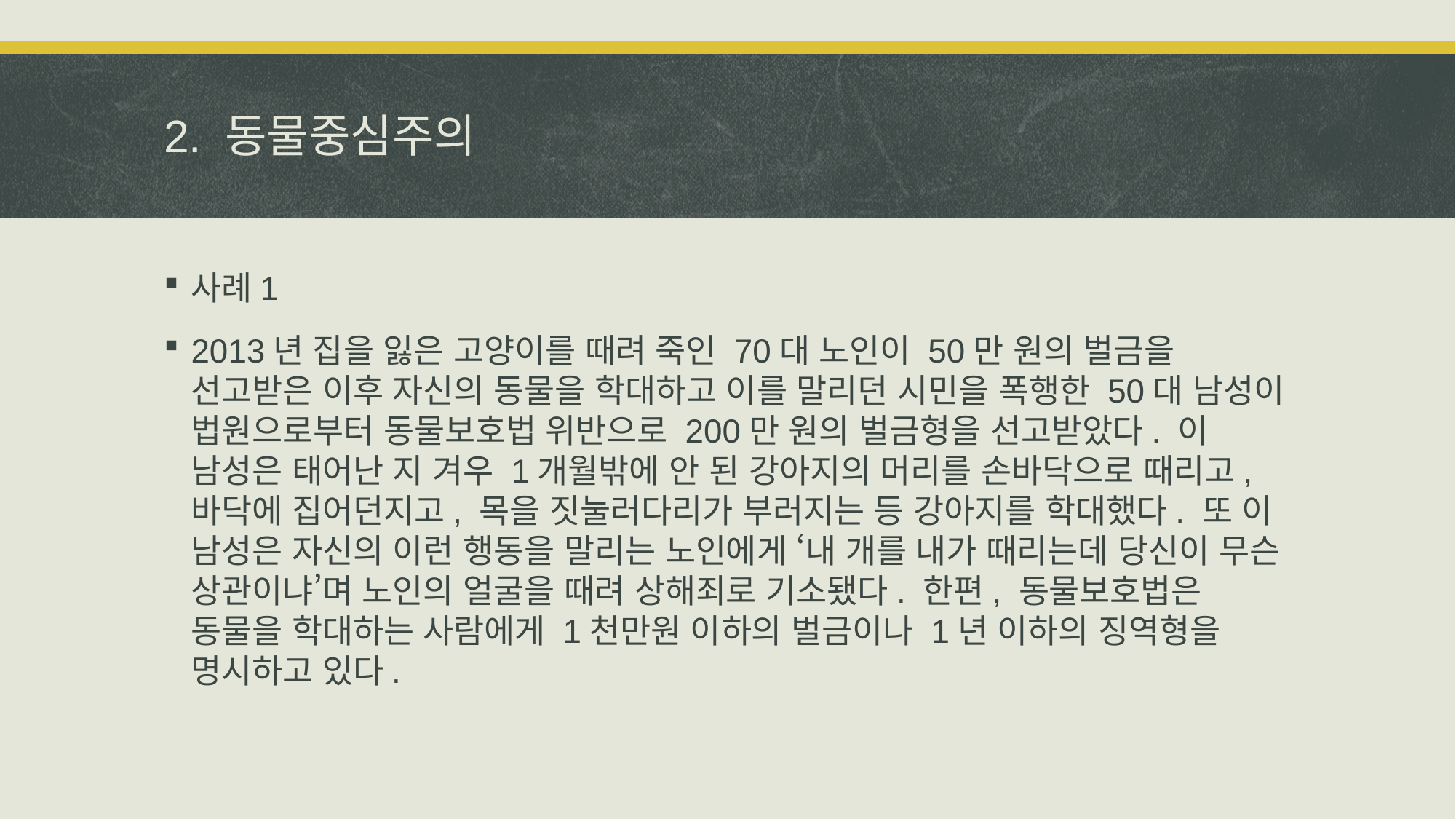

# 2. 동물중심주의
사례1
2013년 집을 잃은 고양이를 때려 죽인 70대 노인이 50만 원의 벌금을 선고받은 이후 자신의 동물을 학대하고 이를 말리던 시민을 폭행한 50대 남성이 법원으로부터 동물보호법 위반으로 200만 원의 벌금형을 선고받았다. 이 남성은 태어난 지 겨우 1개월밖에 안 된 강아지의 머리를 손바닥으로 때리고, 바닥에 집어던지고, 목을 짓눌러다리가 부러지는 등 강아지를 학대했다. 또 이 남성은 자신의 이런 행동을 말리는 노인에게 ‘내 개를 내가 때리는데 당신이 무슨 상관이냐’며 노인의 얼굴을 때려 상해죄로 기소됐다. 한편, 동물보호법은 동물을 학대하는 사람에게 1천만원 이하의 벌금이나 1년 이하의 징역형을 명시하고 있다.